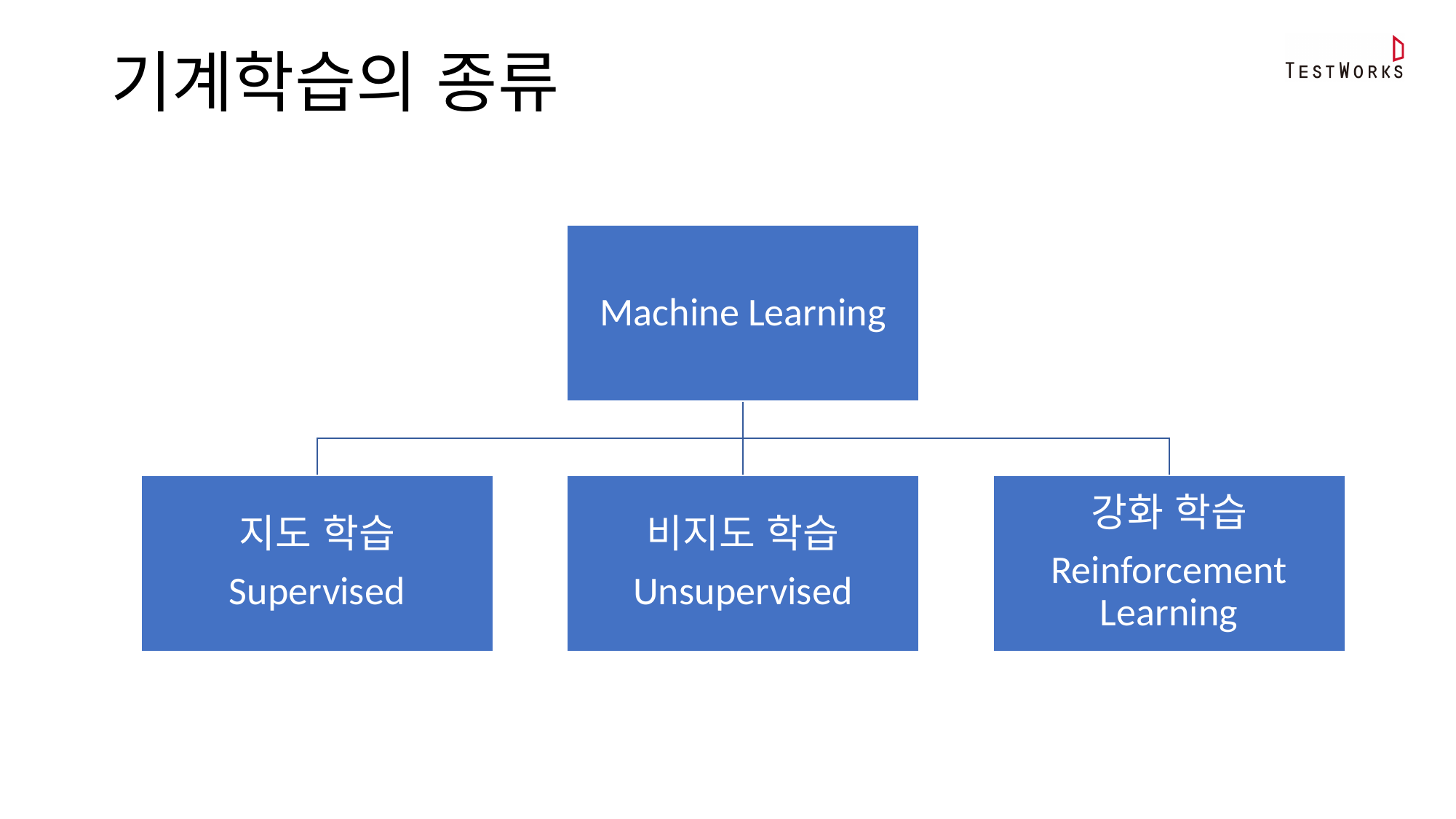

기계학습의 종류
Machine Learning
지도 학습
Supervised
비지도 학습
Unsupervised
강화 학습
Reinforcement Learning